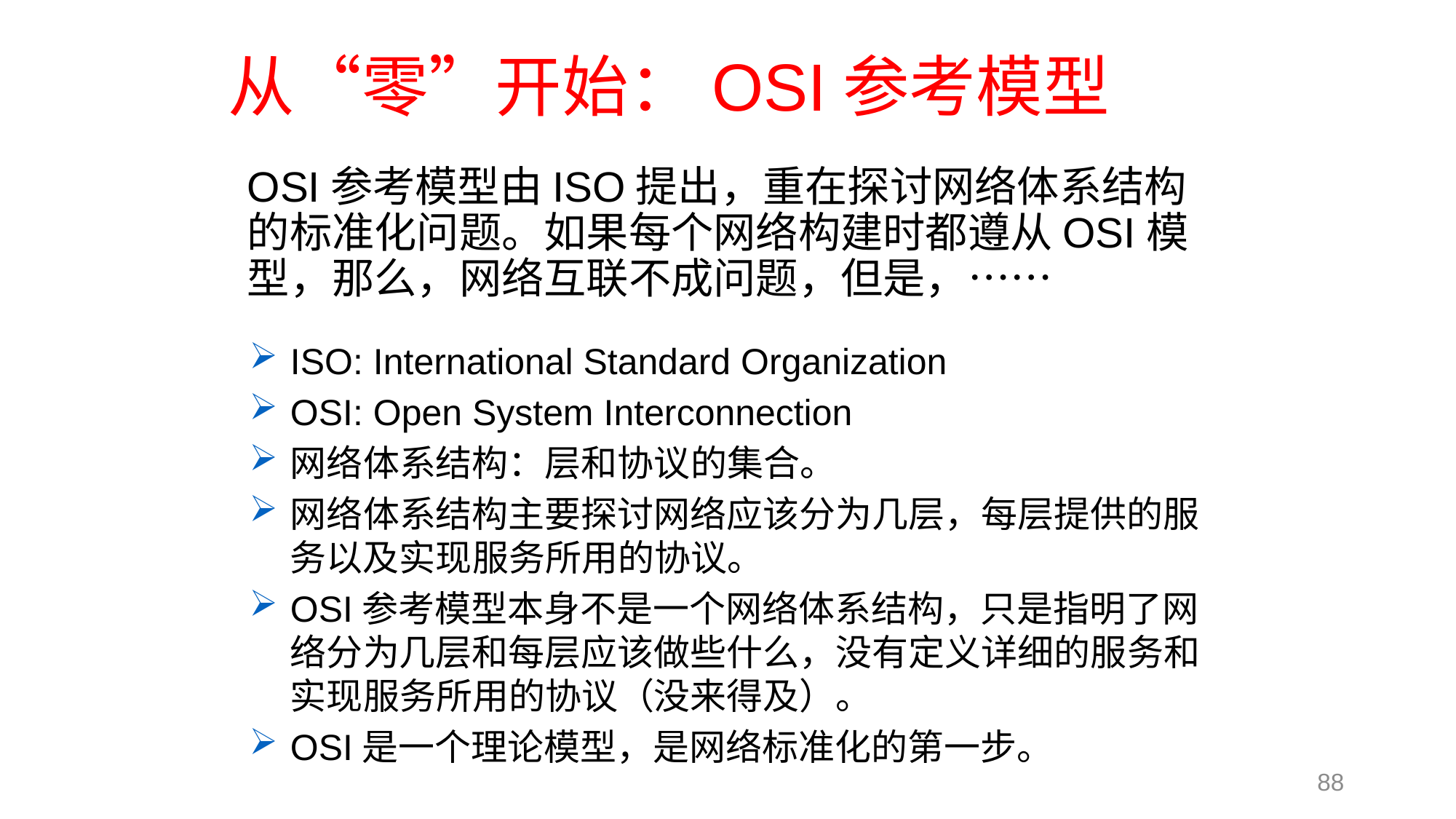

# 从“零”开始：OSI参考模型
OSI参考模型由ISO提出，重在探讨网络体系结构的标准化问题。如果每个网络构建时都遵从OSI模型，那么，网络互联不成问题，但是，……
ISO: International Standard Organization
OSI: Open System Interconnection
网络体系结构：层和协议的集合。
网络体系结构主要探讨网络应该分为几层，每层提供的服务以及实现服务所用的协议。
OSI参考模型本身不是一个网络体系结构，只是指明了网络分为几层和每层应该做些什么，没有定义详细的服务和实现服务所用的协议（没来得及）。
OSI是一个理论模型，是网络标准化的第一步。

88